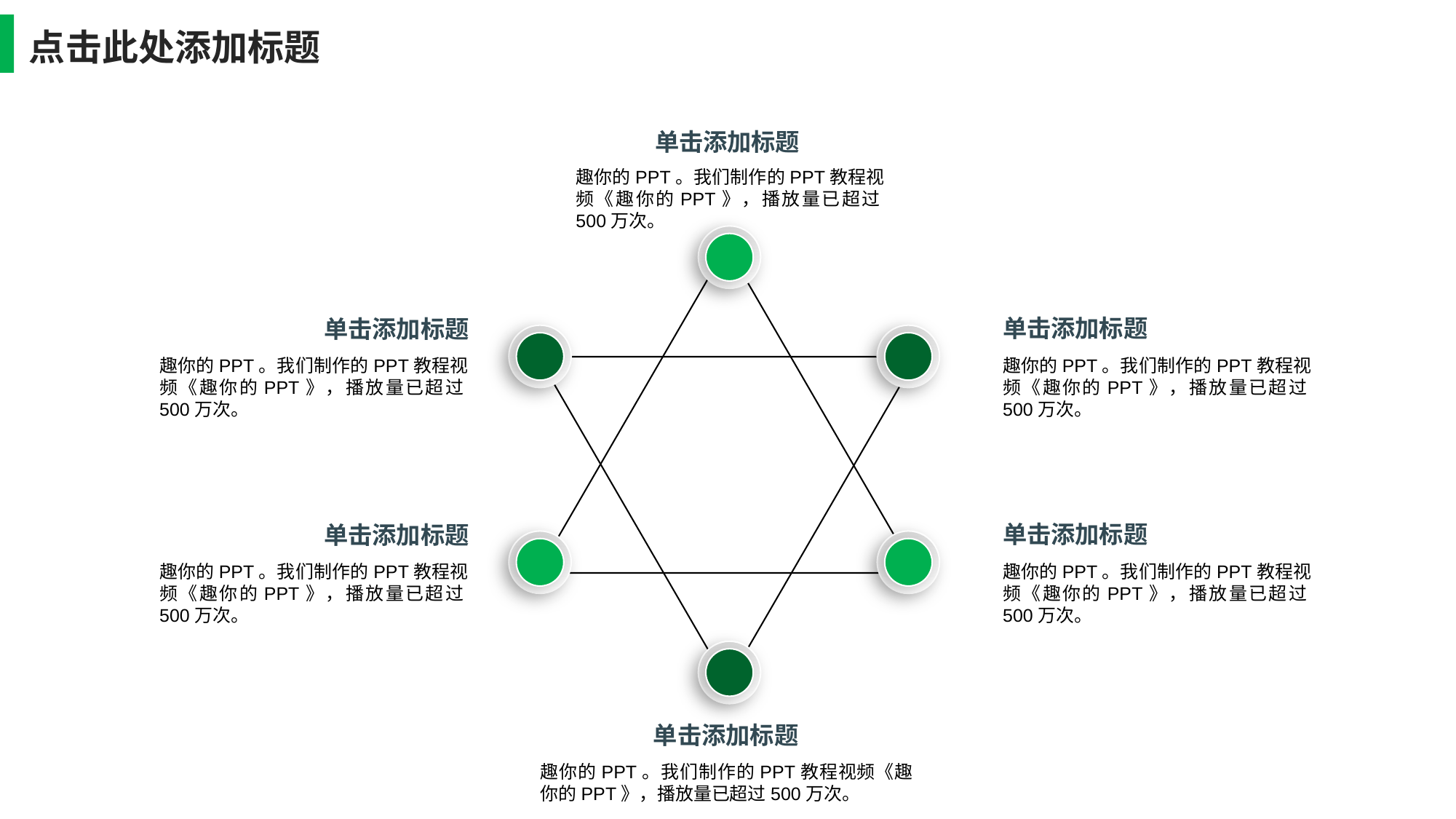

点击此处添加标题
单击添加标题
趣你的PPT。我们制作的PPT教程视频《趣你的PPT》，播放量已超过500万次。

单击添加标题
单击添加标题

趣你的PPT。我们制作的PPT教程视频《趣你的PPT》，播放量已超过500万次。
趣你的PPT。我们制作的PPT教程视频《趣你的PPT》，播放量已超过500万次。
单击添加标题
单击添加标题
趣你的PPT。我们制作的PPT教程视频《趣你的PPT》，播放量已超过500万次。
趣你的PPT。我们制作的PPT教程视频《趣你的PPT》，播放量已超过500万次。

单击添加标题
趣你的PPT。我们制作的PPT教程视频《趣你的PPT》，播放量已超过500万次。